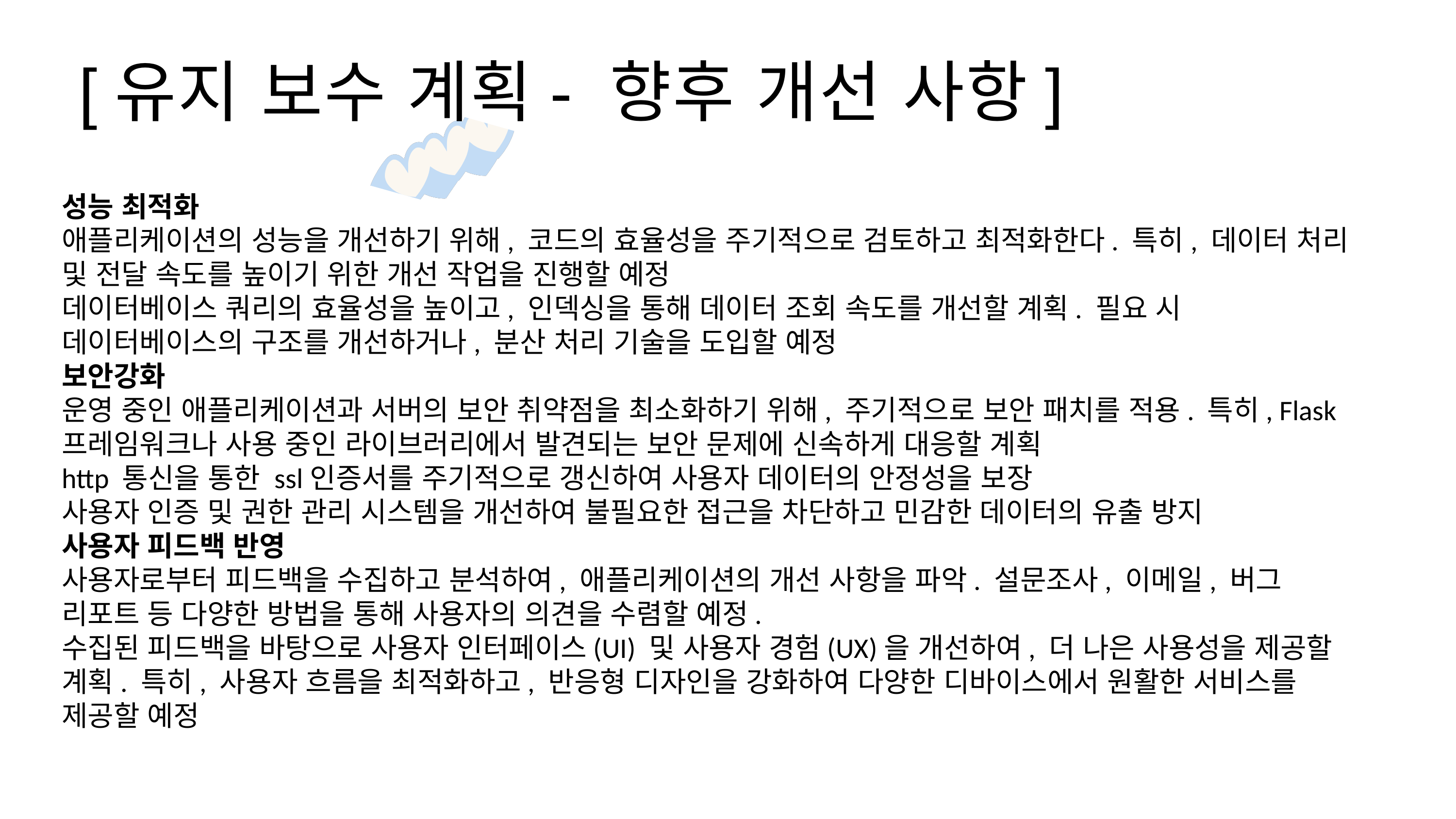

[유지 보수 계획- 향후 개선 사항]

성능 최적화
애플리케이션의 성능을 개선하기 위해, 코드의 효율성을 주기적으로 검토하고 최적화한다. 특히, 데이터 처리 및 전달 속도를 높이기 위한 개선 작업을 진행할 예정
데이터베이스 쿼리의 효율성을 높이고, 인덱싱을 통해 데이터 조회 속도를 개선할 계획. 필요 시 데이터베이스의 구조를 개선하거나, 분산 처리 기술을 도입할 예정
보안강화
운영 중인 애플리케이션과 서버의 보안 취약점을 최소화하기 위해, 주기적으로 보안 패치를 적용. 특히, Flask 프레임워크나 사용 중인 라이브러리에서 발견되는 보안 문제에 신속하게 대응할 계획
http 통신을 통한 ssl인증서를 주기적으로 갱신하여 사용자 데이터의 안정성을 보장
사용자 인증 및 권한 관리 시스템을 개선하여 불필요한 접근을 차단하고 민감한 데이터의 유출 방지
사용자 피드백 반영
사용자로부터 피드백을 수집하고 분석하여, 애플리케이션의 개선 사항을 파악. 설문조사, 이메일, 버그 리포트 등 다양한 방법을 통해 사용자의 의견을 수렴할 예정.
수집된 피드백을 바탕으로 사용자 인터페이스(UI) 및 사용자 경험(UX)을 개선하여, 더 나은 사용성을 제공할 계획. 특히, 사용자 흐름을 최적화하고, 반응형 디자인을 강화하여 다양한 디바이스에서 원활한 서비스를 제공할 예정